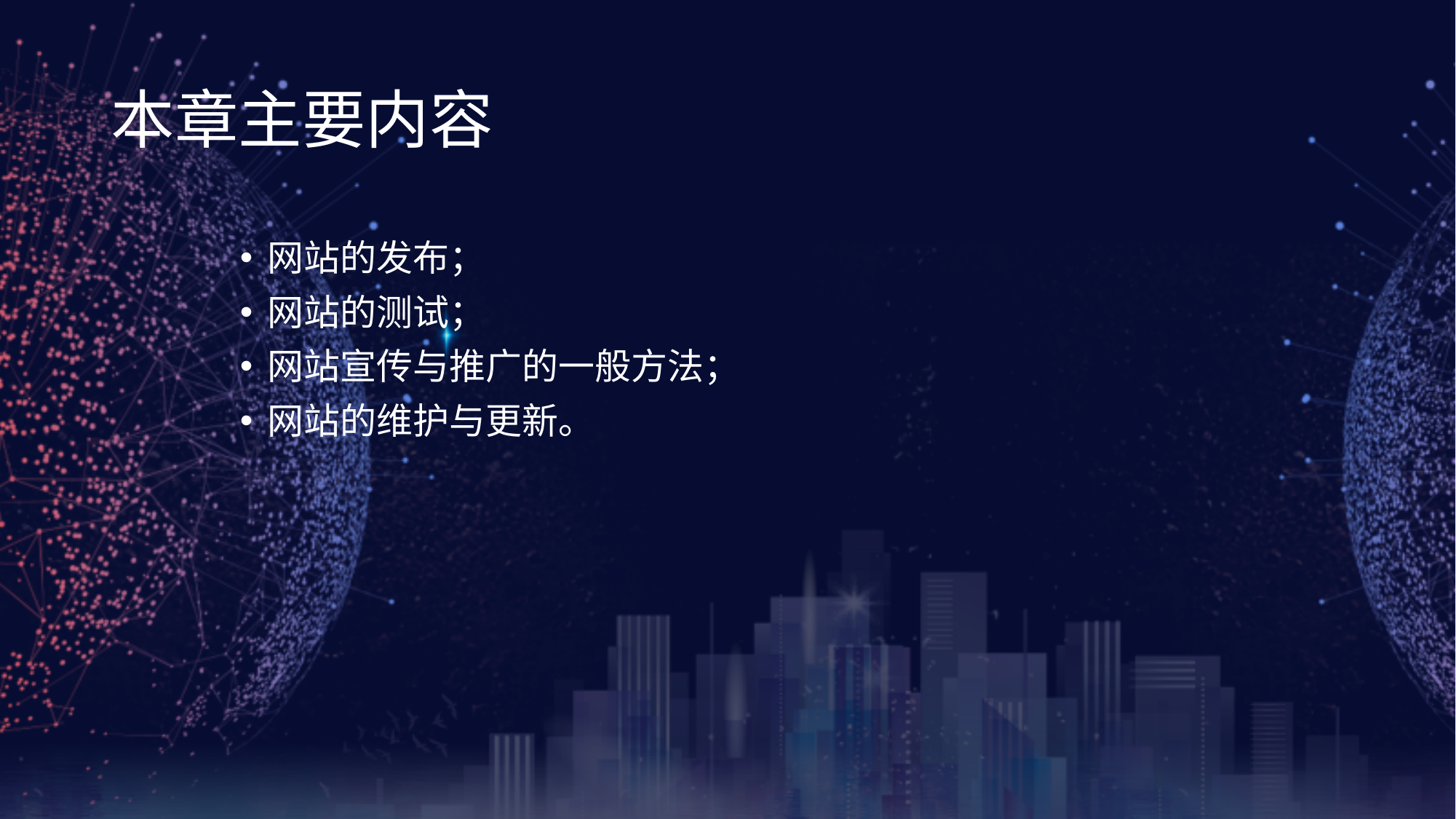

《网页设计与制作案例教程》（第3版）
本章主要内容
网站的发布；
网站的测试；
网站宣传与推广的一般方法；
网站的维护与更新。